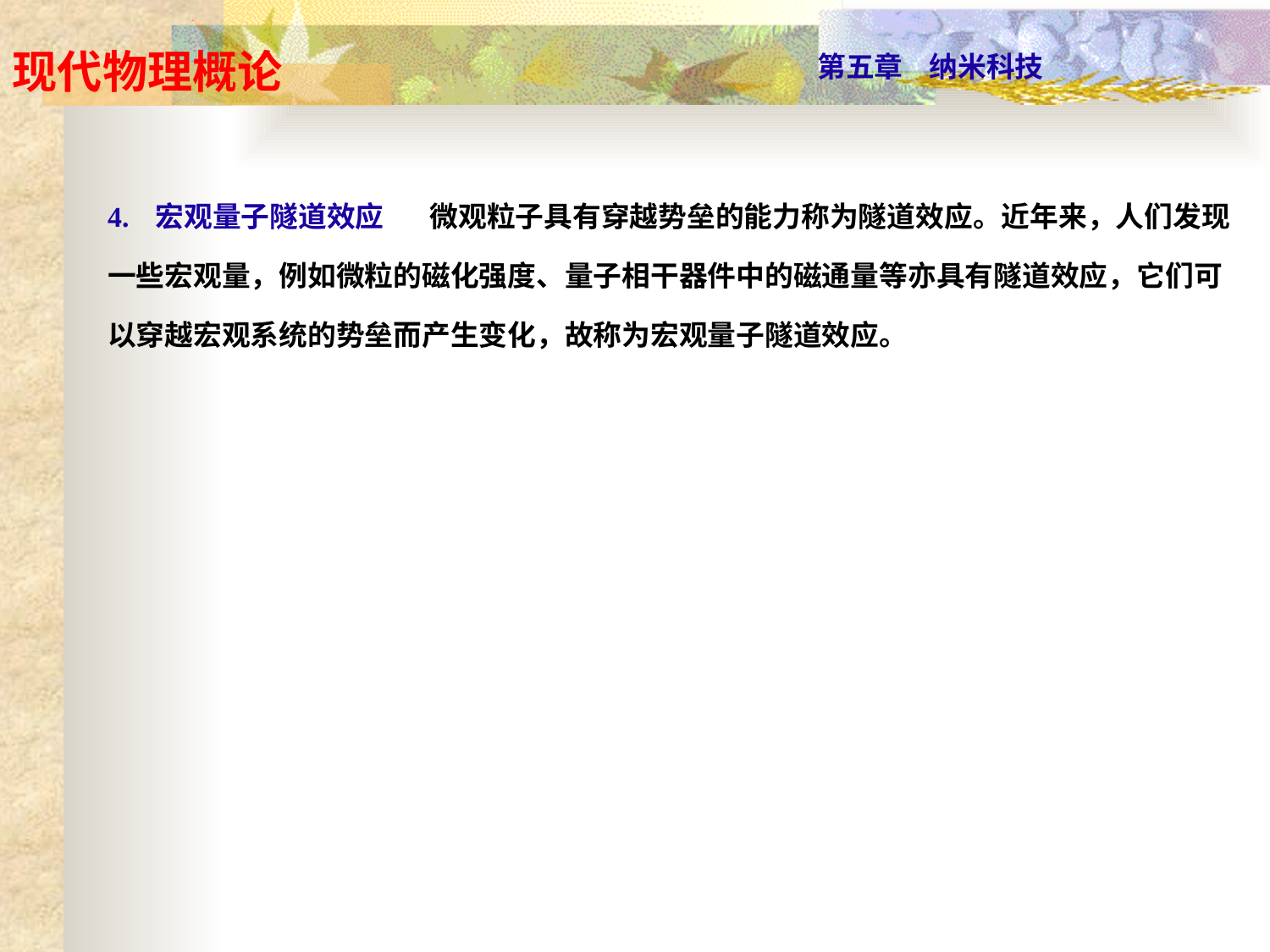

4.  宏观量子隧道效应       微观粒子具有穿越势垒的能力称为隧道效应。近年来，人们发现一些宏观量，例如微粒的磁化强度、量子相干器件中的磁通量等亦具有隧道效应，它们可以穿越宏观系统的势垒而产生变化，故称为宏观量子隧道效应。